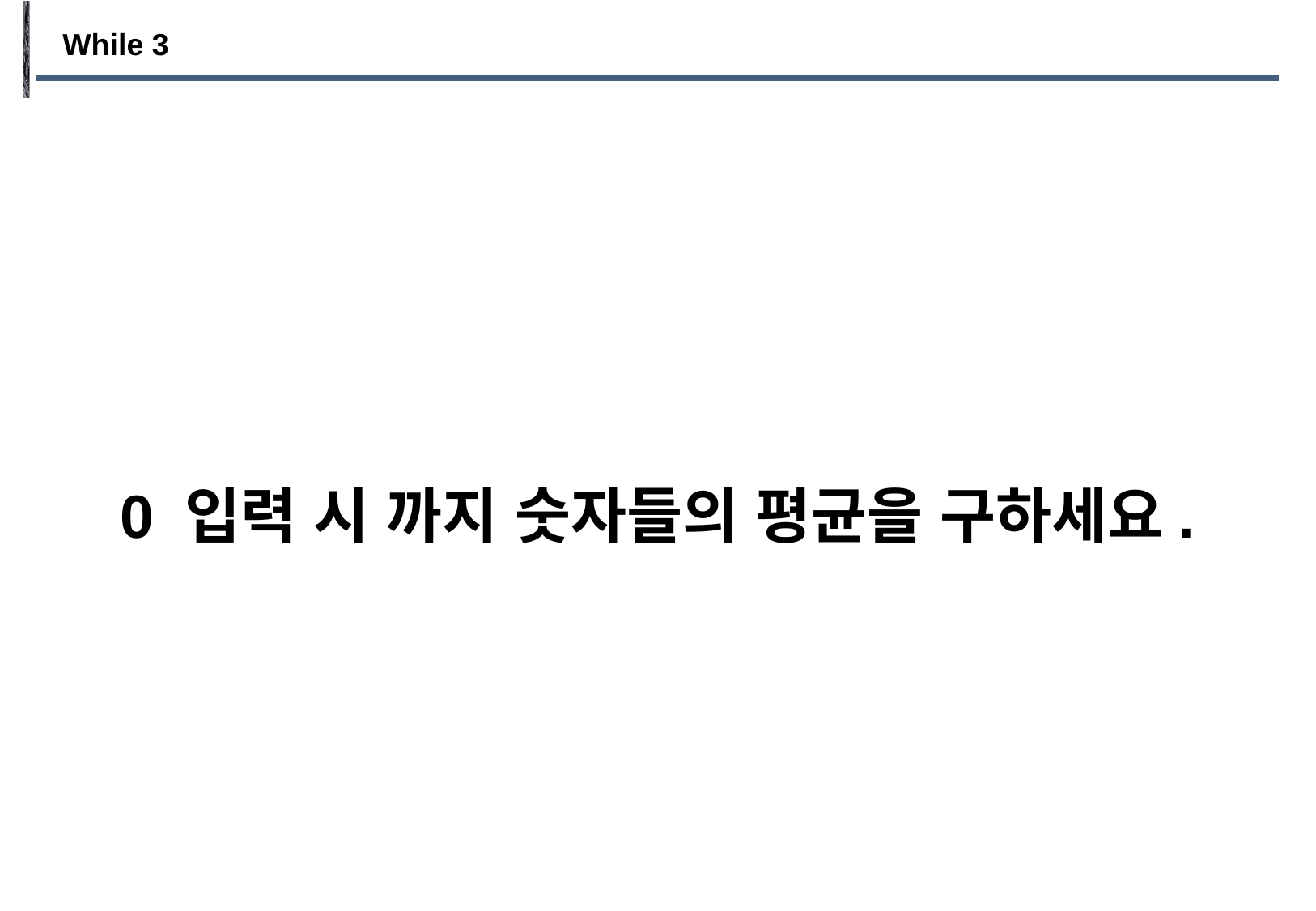

While 3

0 입력 시 까지 숫자들의 평균을 구하세요.